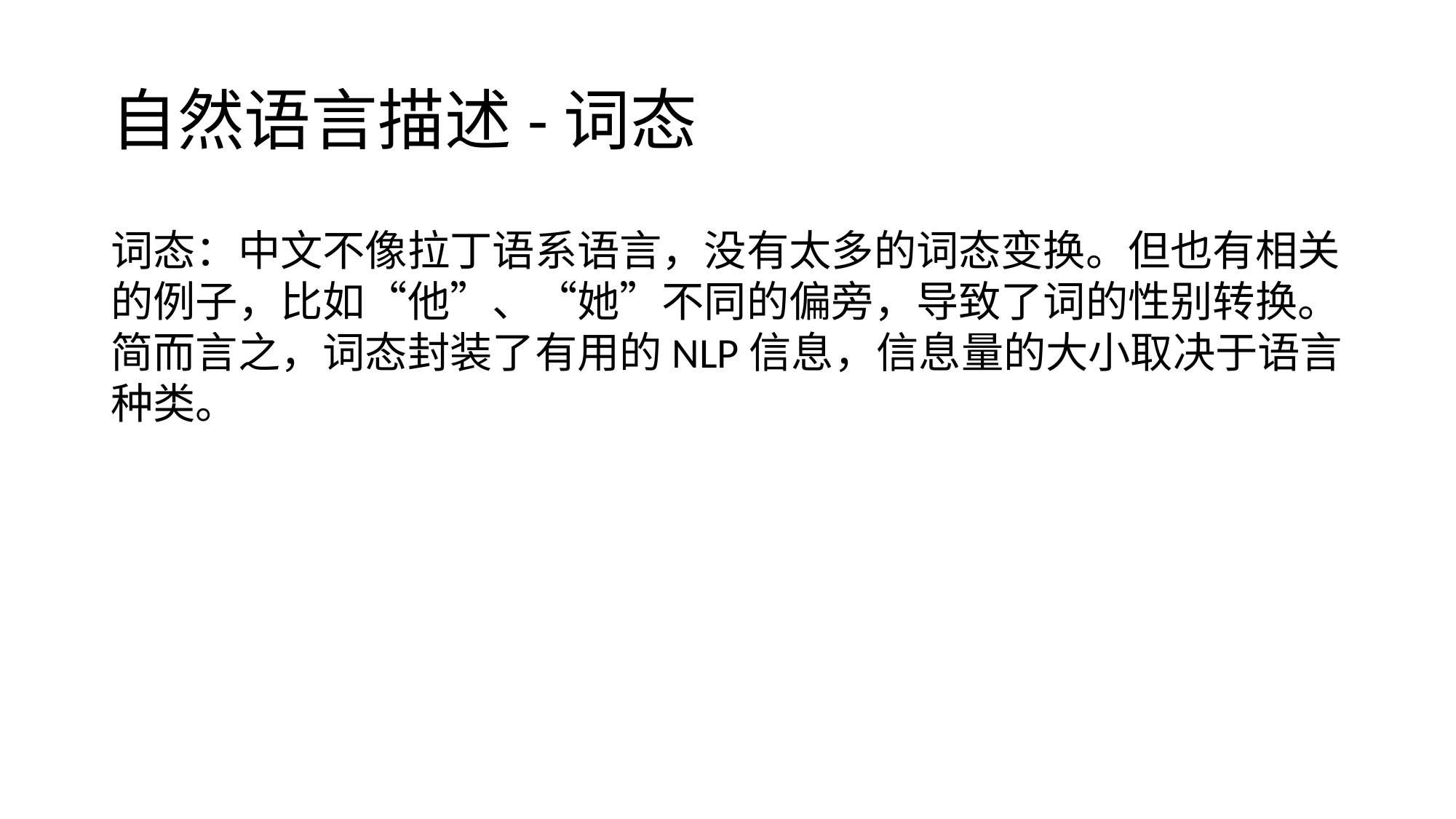

# 自然语言描述-词态
词态：中文不像拉丁语系语言，没有太多的词态变换。但也有相关的例子，比如“他”、“她”不同的偏旁，导致了词的性别转换。简而言之，词态封装了有用的NLP信息，信息量的大小取决于语言种类。